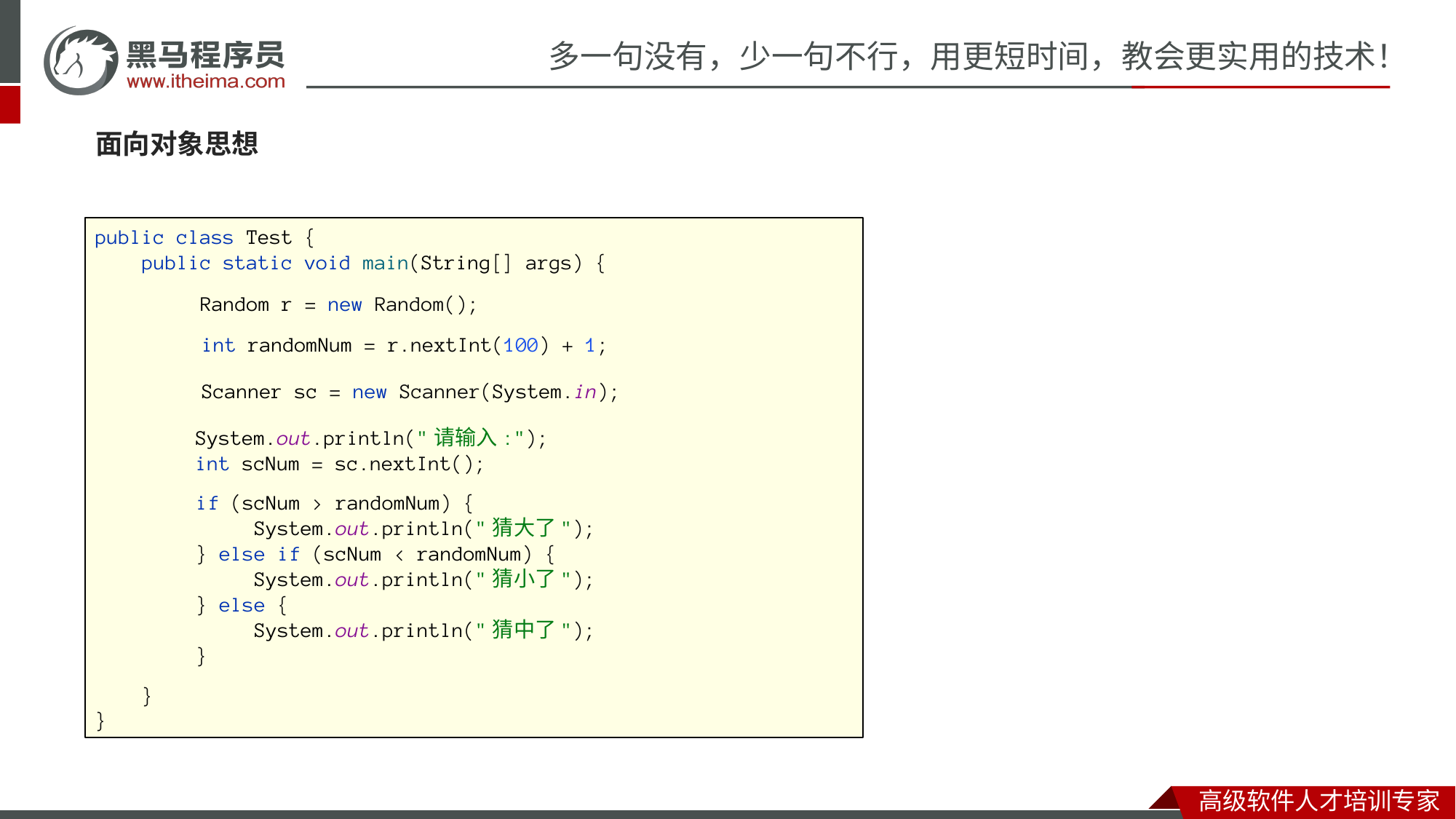

#
面向对象思想
public class Test {
    public static void main(String[] args) {

    }
}
Random r = new Random();
int randomNum = r.nextInt(100) + 1;
Scanner sc = new Scanner(System.in);
System.out.println("请输入:");
int scNum = sc.nextInt();
if (scNum > randomNum) {
     System.out.println("猜大了");
} else if (scNum < randomNum) {
     System.out.println("猜小了");
} else {
     System.out.println("猜中了");
}